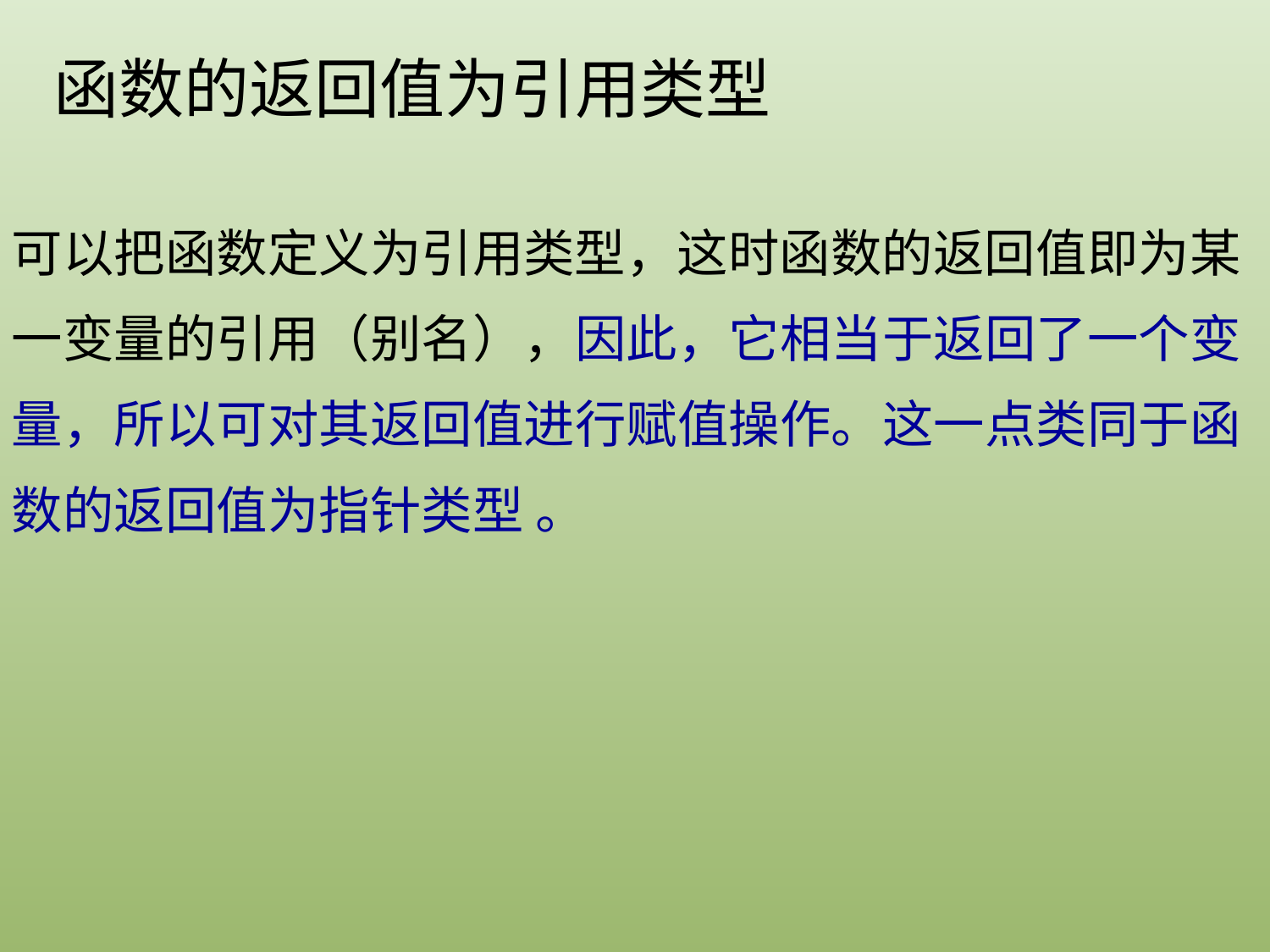

函数的返回值为引用类型
可以把函数定义为引用类型，这时函数的返回值即为某一变量的引用（别名），因此，它相当于返回了一个变量，所以可对其返回值进行赋值操作。这一点类同于函数的返回值为指针类型 。
556